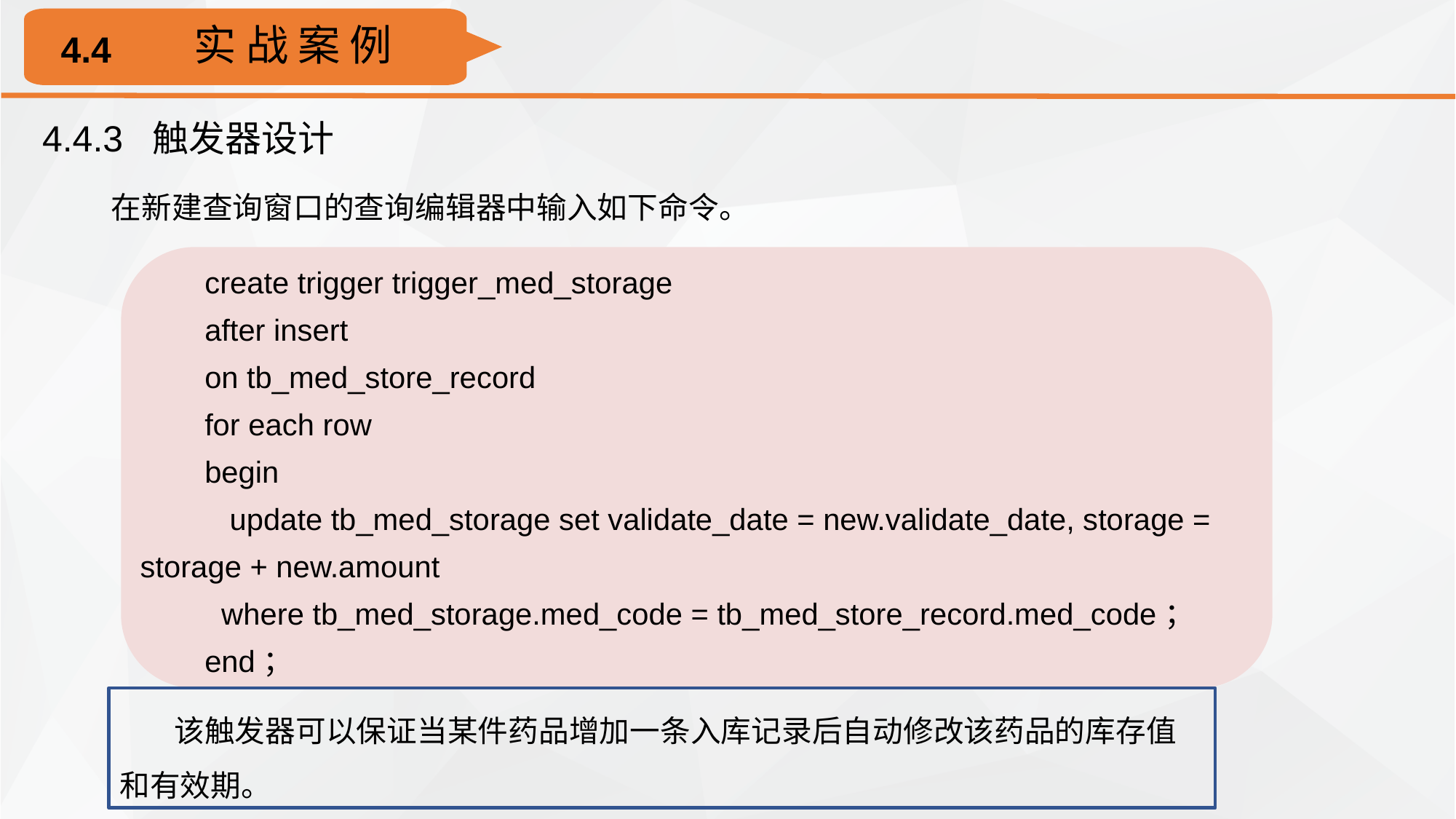

实 战 案 例
4.4
4.4.3  触发器设计
在新建查询窗口的查询编辑器中输入如下命令。

create trigger trigger_med_storage
after insert
on tb_med_store_record
for each row
begin
   update tb_med_storage set validate_date = new.validate_date, storage = storage + new.amount
  where tb_med_storage.med_code = tb_med_store_record.med_code；
end；
该触发器可以保证当某件药品增加一条入库记录后自动修改该药品的库存值和有效期。